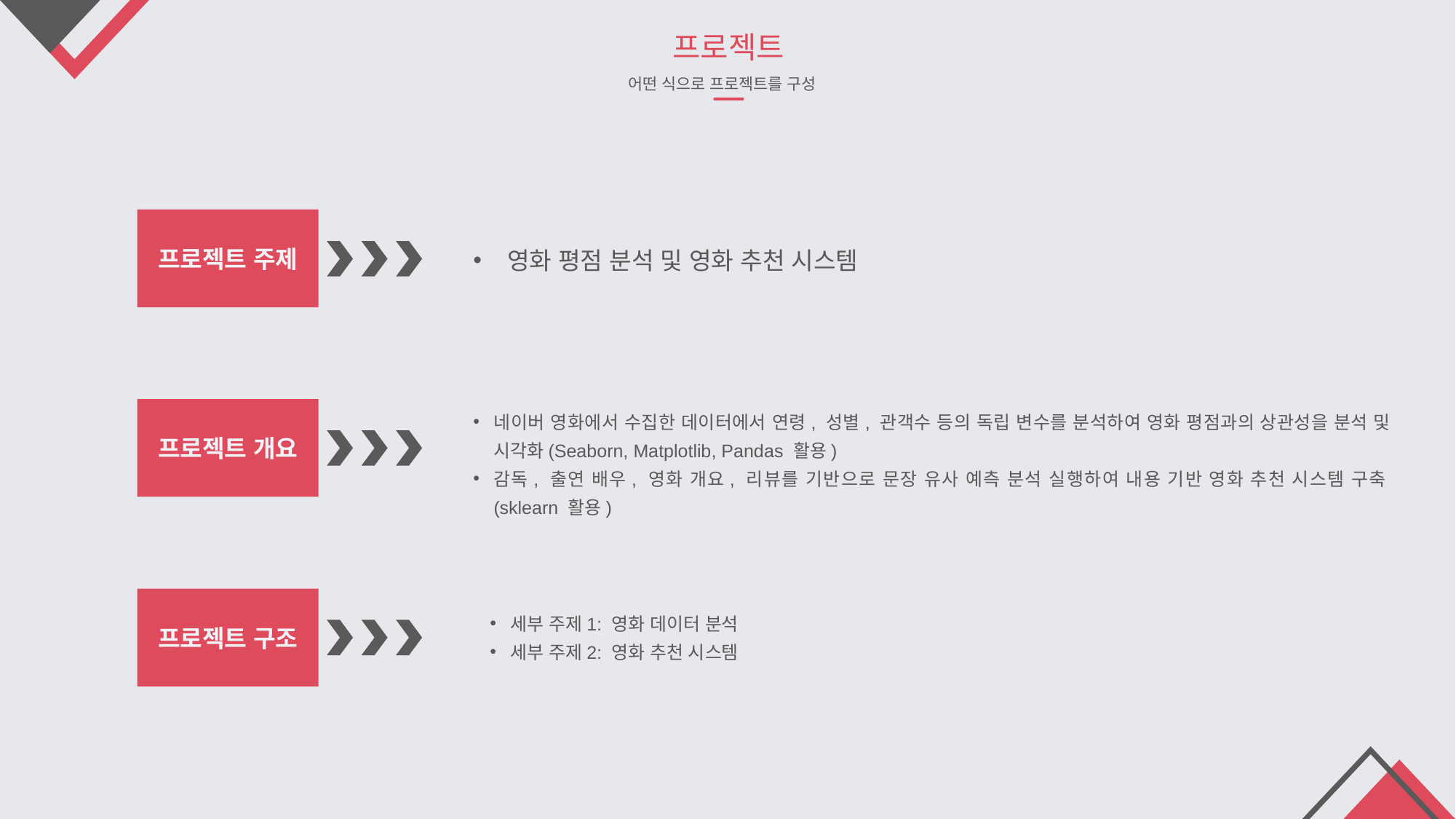

프로젝트
어떤 식으로 프로젝트를 구성
프로젝트 주제
영화 평점 분석 및 영화 추천 시스템

네이버 영화에서 수집한 데이터에서 연령, 성별, 관객수 등의 독립 변수를 분석하여 영화 평점과의 상관성을 분석 및 시각화(Seaborn, Matplotlib, Pandas 활용)
감독, 출연 배우, 영화 개요, 리뷰를 기반으로 문장 유사 예측 분석 실행하여 내용 기반 영화 추천 시스템 구축(sklearn 활용)

프로젝트 개요

프로젝트 구조
세부 주제1: 영화 데이터 분석
세부 주제2: 영화 추천 시스템